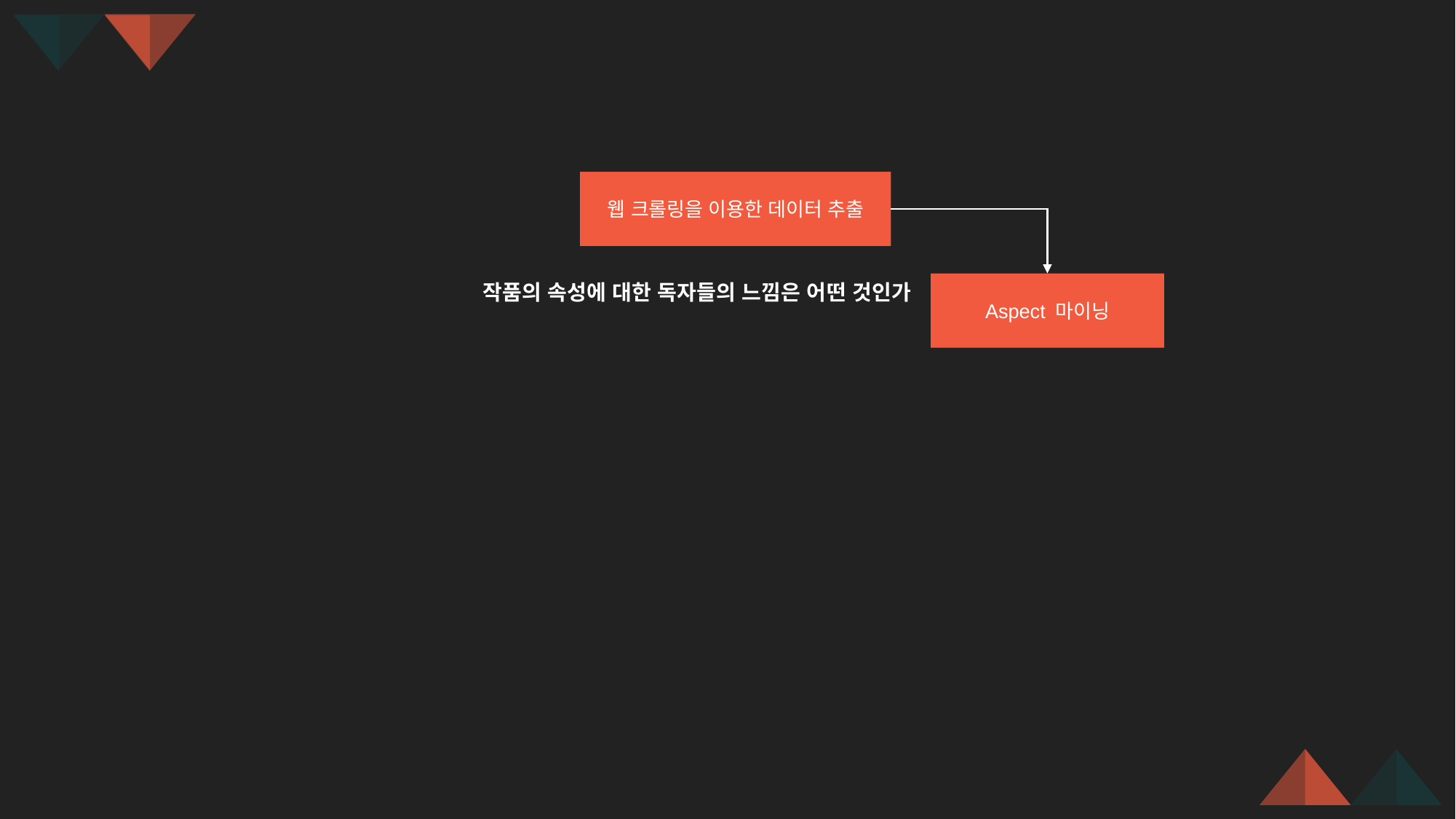

웹 크롤링을 이용한 데이터 추출
작품의 속성에 대한 독자들의 느낌은 어떤 것인가
Aspect 마이닝